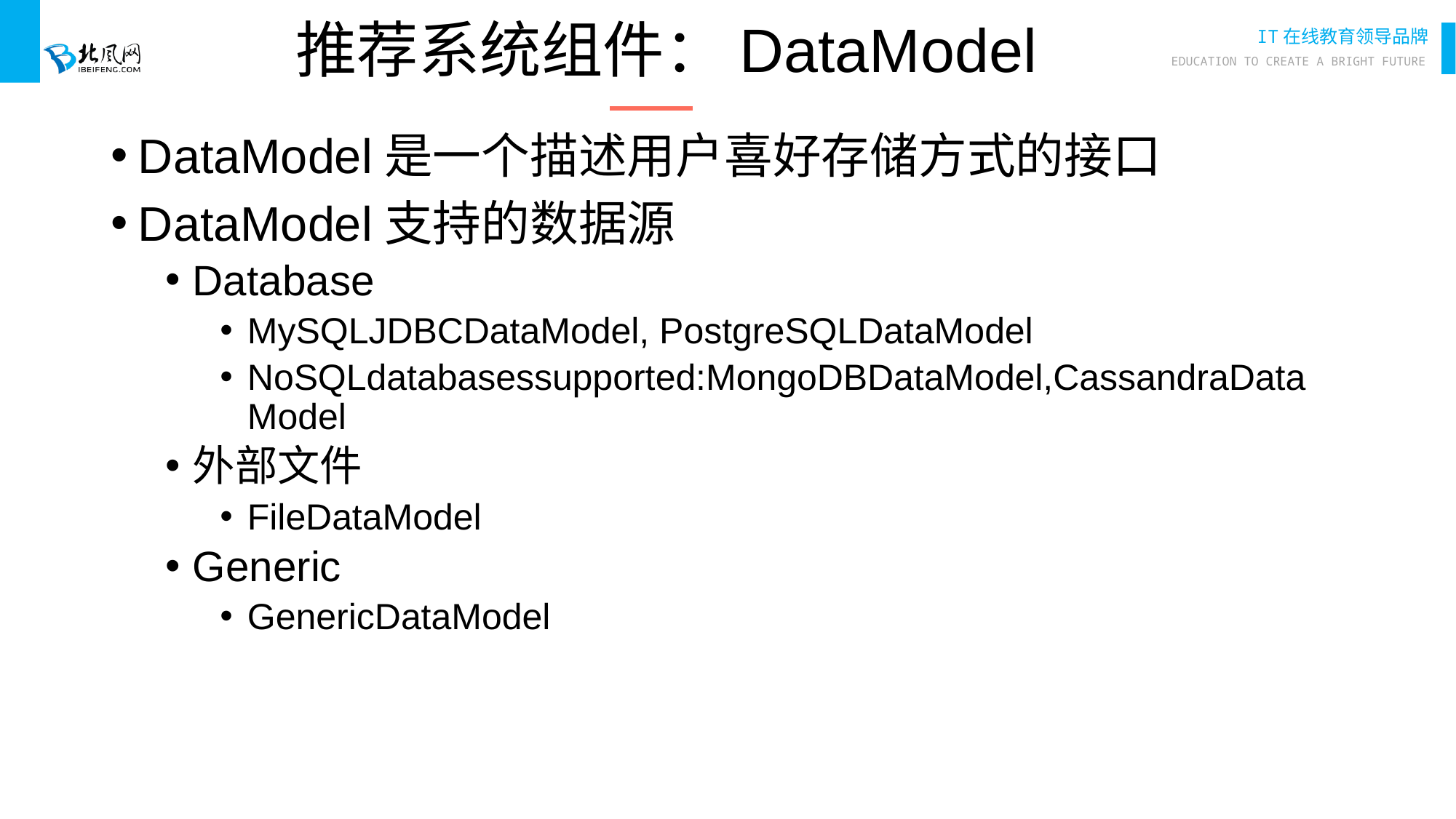

# 推荐系统组件：DataModel
DataModel是一个描述用户喜好存储方式的接口
DataModel支持的数据源
Database
MySQLJDBCDataModel, PostgreSQLDataModel
NoSQLdatabasessupported:MongoDBDataModel,CassandraDataModel
外部文件
FileDataModel
Generic
GenericDataModel